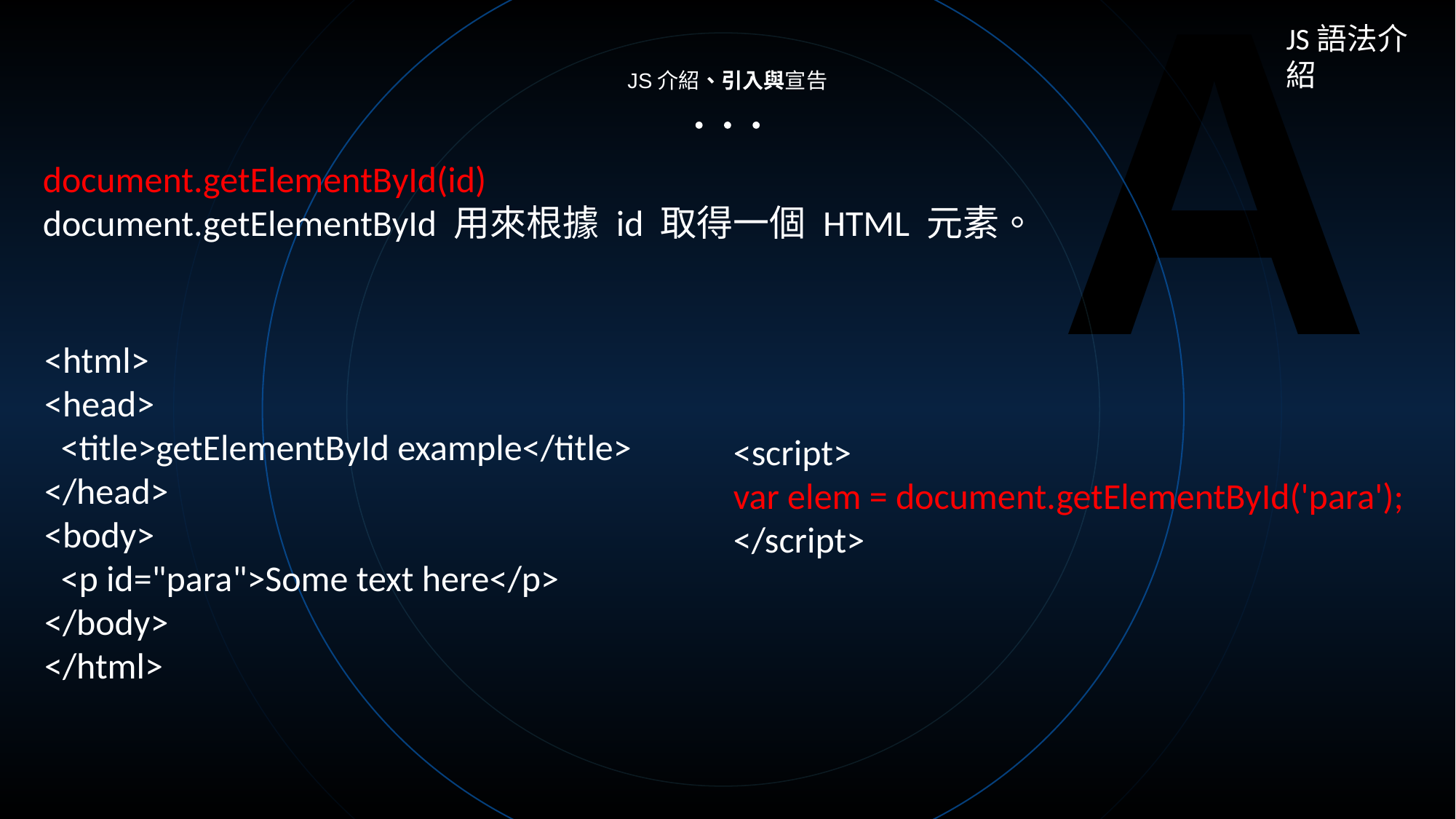

A

JS語法介紹

JS介紹、引入與宣告

document.getElementById(id)
document.getElementById 用來根據 id 取得一個 HTML 元素。
<html>
<head>
  <title>getElementById example</title>
</head>
<body>
  <p id="para">Some text here</p>
</body>
</html>
<script>
var elem = document.getElementById('para');
</script>